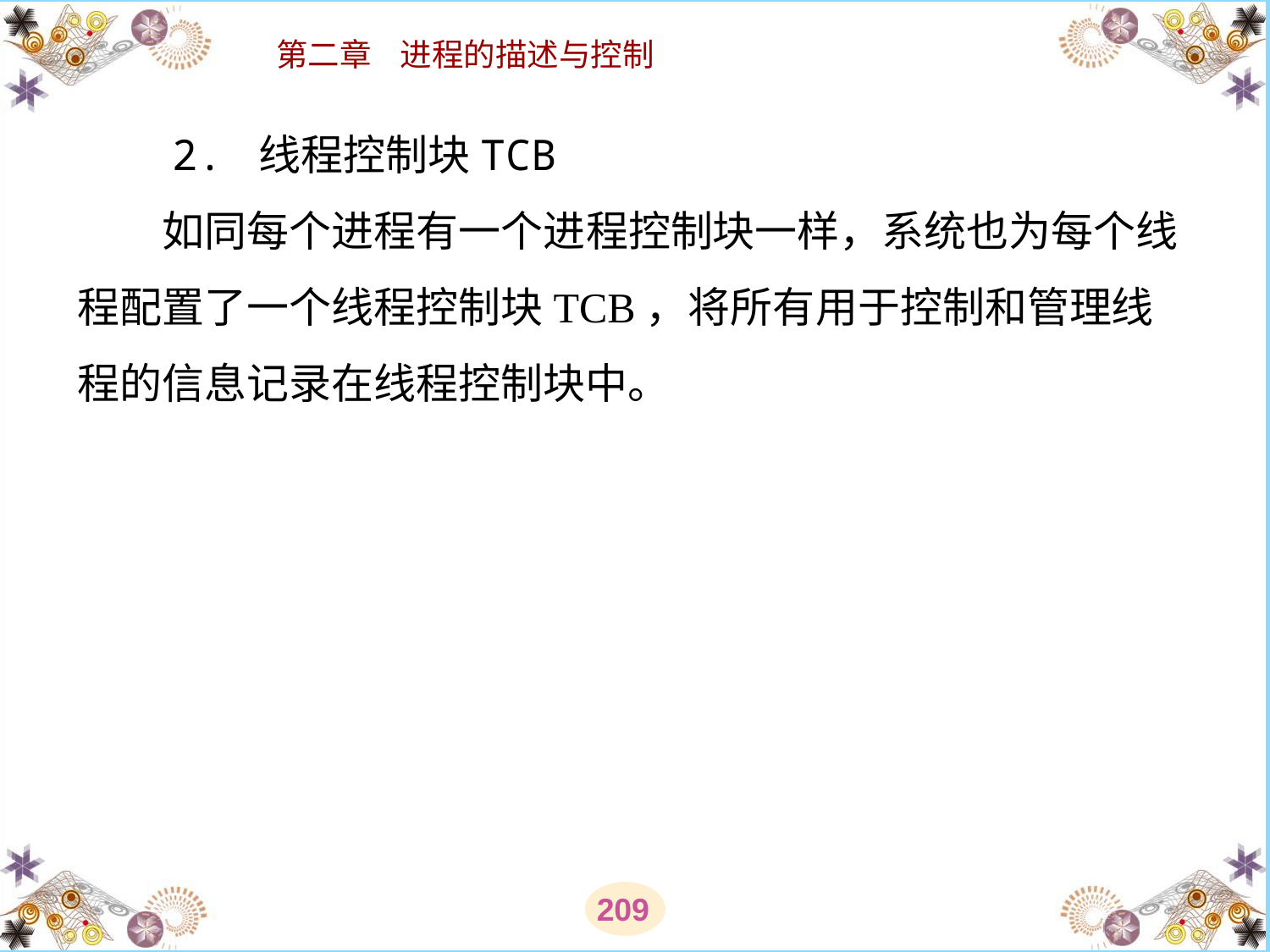

# 2. 线程控制块TCB 　　如同每个进程有一个进程控制块一样，系统也为每个线程配置了一个线程控制块TCB，将所有用于控制和管理线程的信息记录在线程控制块中。